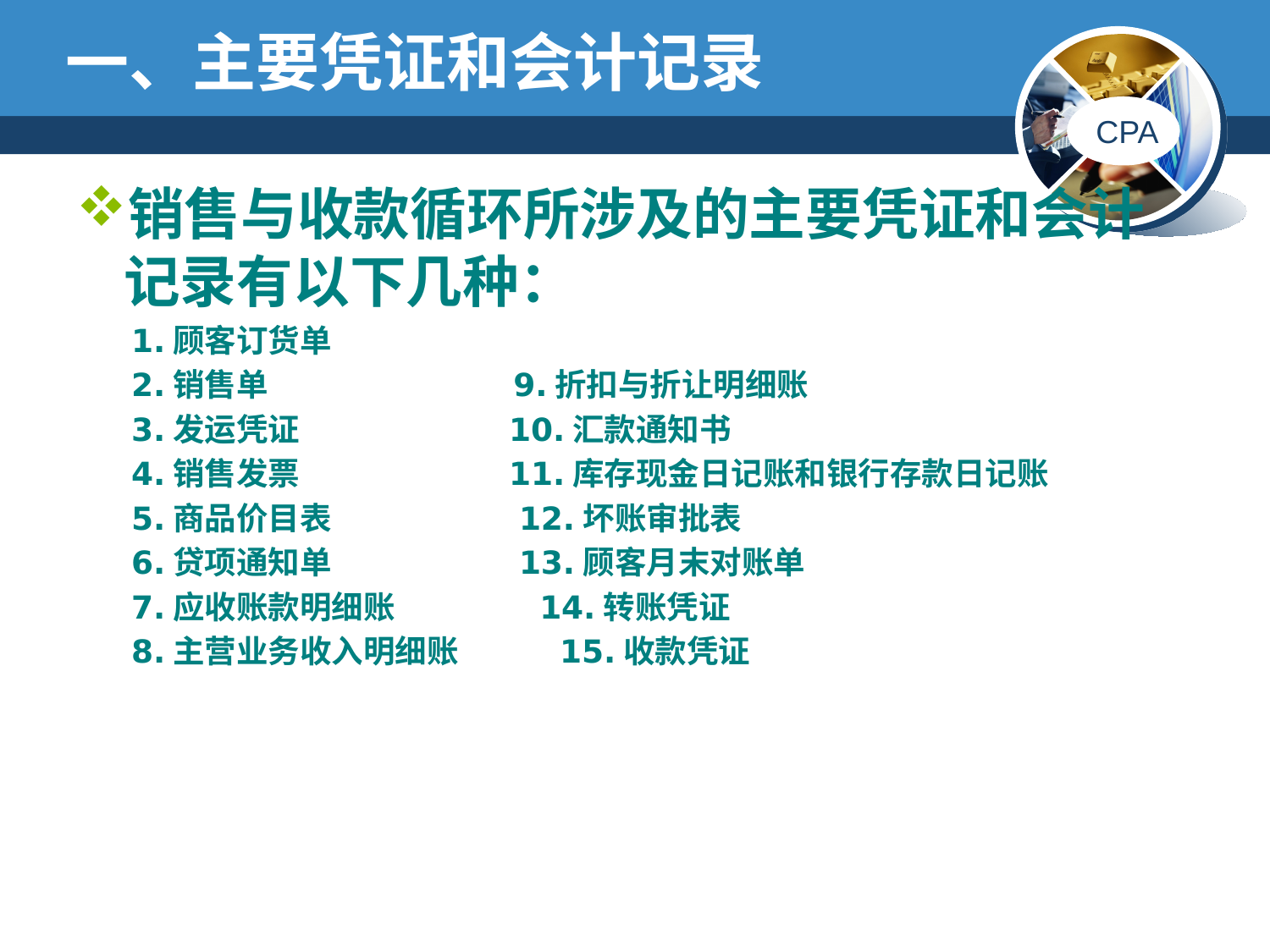

# 一、主要凭证和会计记录
销售与收款循环所涉及的主要凭证和会计记录有以下几种：
     1.顾客订货单
     2.销售单                                 9.折扣与折让明细账
     3.发运凭证                            10.汇款通知书
     4.销售发票                            11.库存现金日记账和银行存款日记账
     5.商品价目表                         12.坏账审批表
     6.贷项通知单                         13.顾客月末对账单
     7.应收账款明细账                   14.转账凭证
     8.主营业务收入明细账             15.收款凭证